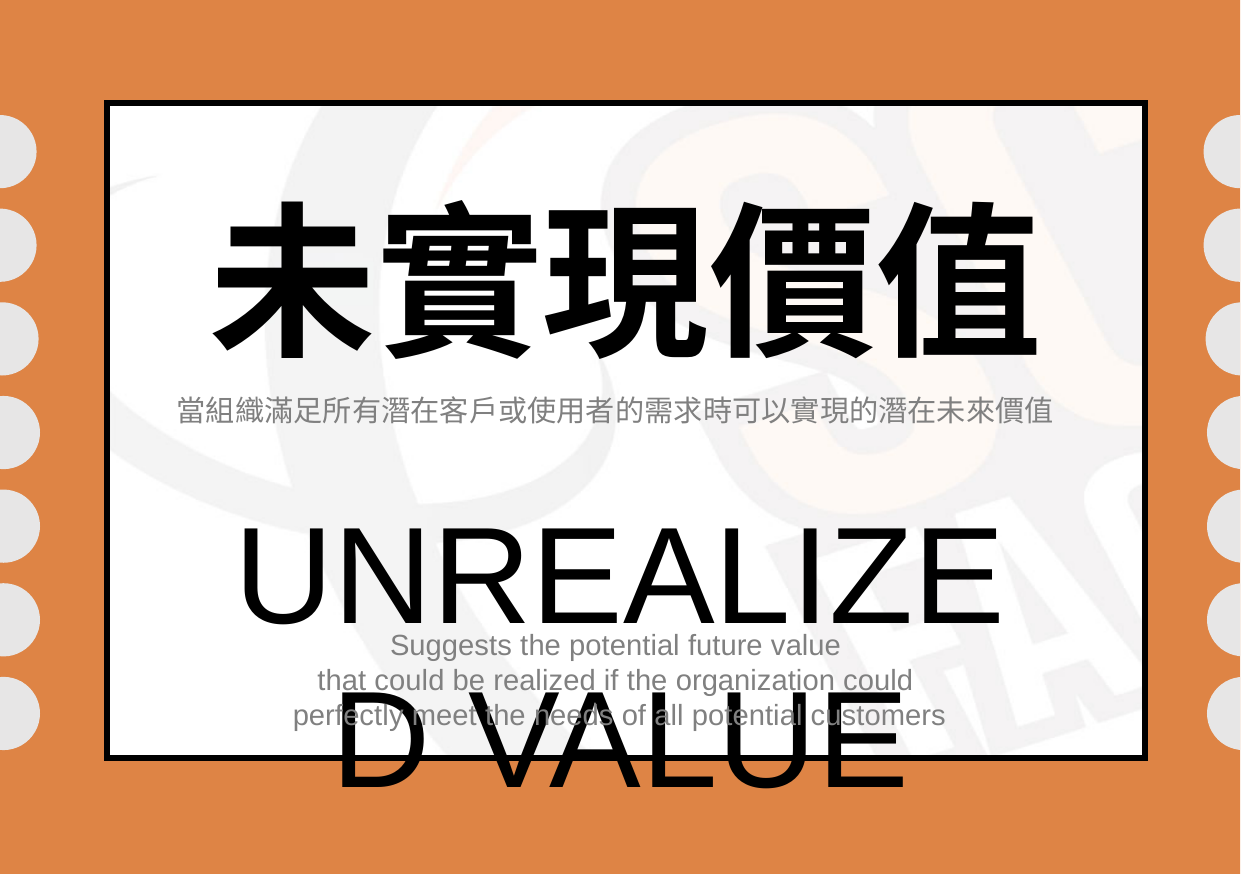

未實現價值

當組織滿足所有潛在客戶或使用者的需求時可以實現的潛在未來價值

UNREALIZED VALUE

Suggests the potential future value
that could be realized if the organization could
perfectly meet the needs of all potential customers